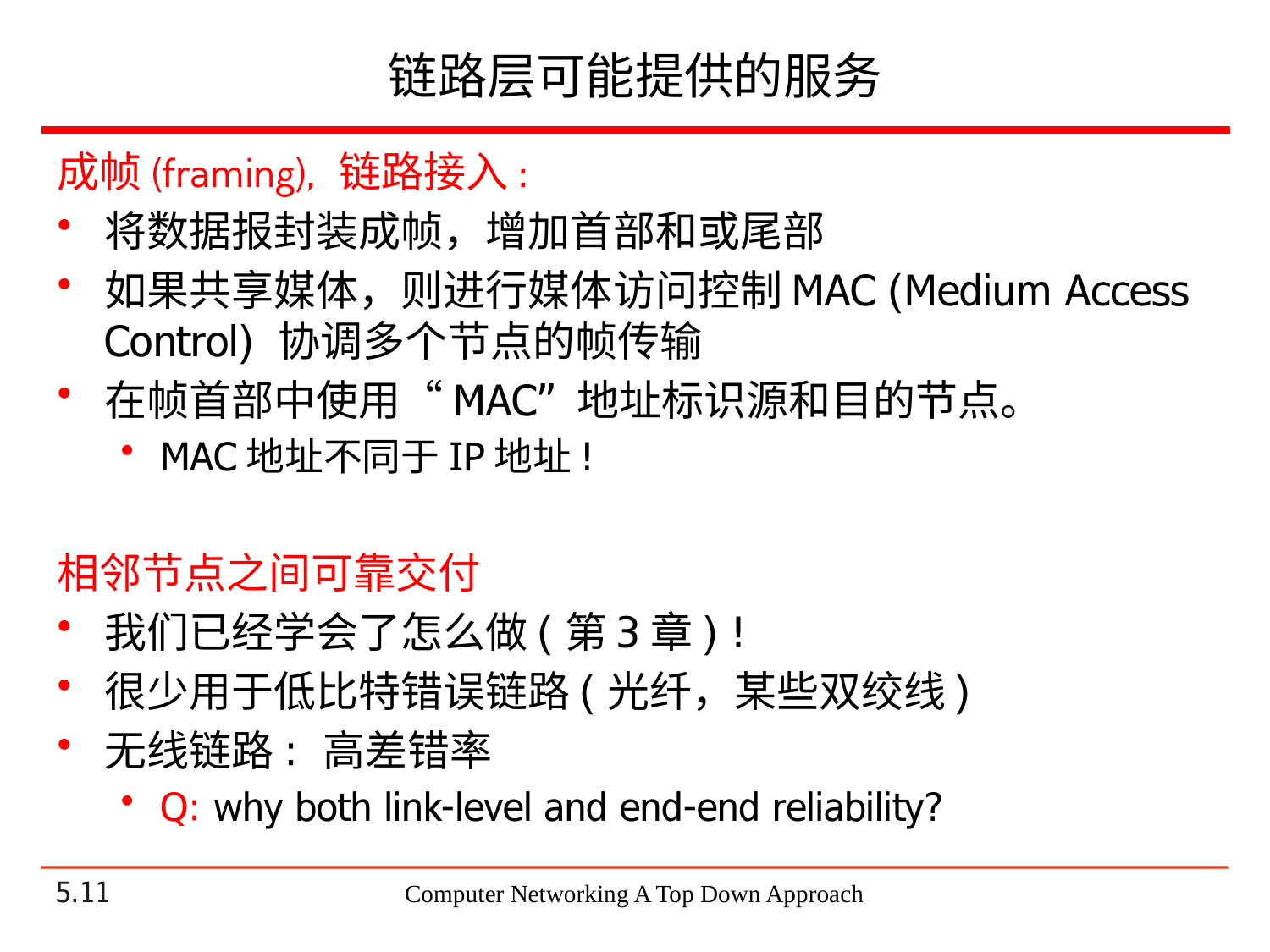

# 链路层可能提供的服务
成帧(framing), 链路接入:
将数据报封装成帧，增加首部和或尾部
如果共享媒体，则进行媒体访问控制MAC (Medium Access Control) 协调多个节点的帧传输
在帧首部中使用“MAC” 地址标识源和目的节点。
MAC地址不同于IP地址!

相邻节点之间可靠交付
我们已经学会了怎么做(第3章) !
很少用于低比特错误链路(光纤，某些双绞线)
无线链路: 高差错率
Q: why both link-level and end-end reliability?